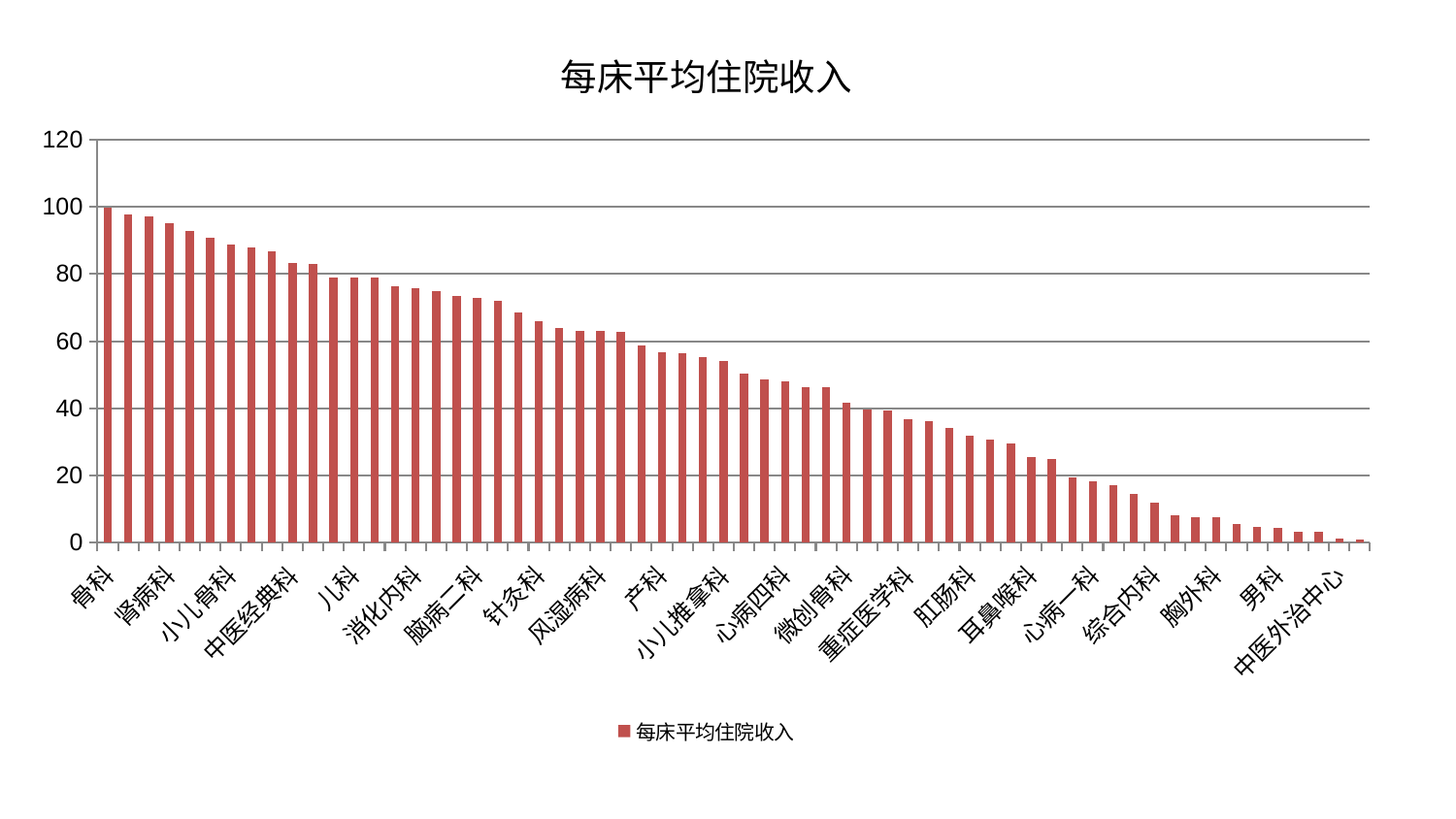

### Chart: 每床平均住院收入

| Category | 每床平均住院收入 |
|---|---|
| 骨科 | 99.82327955698915 |
| 推拿科 | 97.5873840937741 |
| 心病二科 | 97.10708074827504 |
| 肾病科 | 95.04956356012532 |
| 神经内科 | 92.95356858140254 |
| 乳腺甲状腺外科 | 90.70131615940804 |
| 小儿骨科 | 88.87529275173287 |
| 内分泌科 | 87.88854107703739 |
| 妇二科 | 86.80990333557632 |
| 中医经典科 | 83.3540124578148 |
| 老年医学科 | 83.1266906505637 |
| 美容皮肤科 | 79.01058926975502 |
| 儿科 | 78.91054803954525 |
| 运动损伤骨科 | 78.84891701038963 |
| 医院 | 76.27416796948316 |
| 消化内科 | 75.84947580358939 |
| 治未病中心 | 74.98490269575795 |
| 皮肤科 | 73.3895652546622 |
| 脑病二科 | 72.95421175070442 |
| 东区重症医学科 | 72.09114942495506 |
| 康复科 | 68.45936866099582 |
| 针灸科 | 66.06946802847504 |
| 心病三科 | 64.0238801945447 |
| 显微骨科 | 63.12107226174888 |
| 风湿病科 | 62.95559278676737 |
| 创伤骨科 | 62.911500647876004 |
| 脊柱骨科 | 58.611317414067734 |
| 产科 | 56.55541140895035 |
| 泌尿外科 | 56.44542431504404 |
| 肾脏内科 | 55.21334616318543 |
| 小儿推拿科 | 54.05164788597925 |
| 脾胃科消化科合并 | 50.25657549453653 |
| 身心医学科 | 48.5407323323988 |
| 心病四科 | 48.08261804966523 |
| 肝胆外科 | 46.383255993528216 |
| 普通外科 | 46.21623387745926 |
| 微创骨科 | 41.73472915600651 |
| 脾胃病科 | 39.583311248636896 |
| 脑病三科 | 39.3594209686446 |
| 重症医学科 | 36.71754152568434 |
| 血液科 | 36.310597212114224 |
| 肿瘤内科 | 34.22549163654087 |
| 肛肠科 | 31.90160849573258 |
| 关节骨科 | 30.76577949855959 |
| 妇科妇二科合并 | 29.43150650302271 |
| 耳鼻喉科 | 25.386410169230643 |
| 呼吸内科 | 24.79247927541055 |
| 神经外科 | 19.45990463916365 |
| 心病一科 | 18.15969183680428 |
| 口腔科 | 17.15392116448655 |
| 眼科 | 14.475805803876728 |
| 综合内科 | 11.86964433470845 |
| 脑病一科 | 8.260601555645408 |
| 周围血管科 | 7.673794061552086 |
| 胸外科 | 7.62316810215693 |
| 东区肾病科 | 5.611827357373245 |
| 肝病科 | 4.736205843748564 |
| 男科 | 4.529757840586002 |
| 心血管内科 | 3.3656101874179445 |
| 妇科 | 3.311121336490541 |
| 中医外治中心 | 1.308893190329985 |
| 西区重症医学科 | 0.8791459457240691 |
51